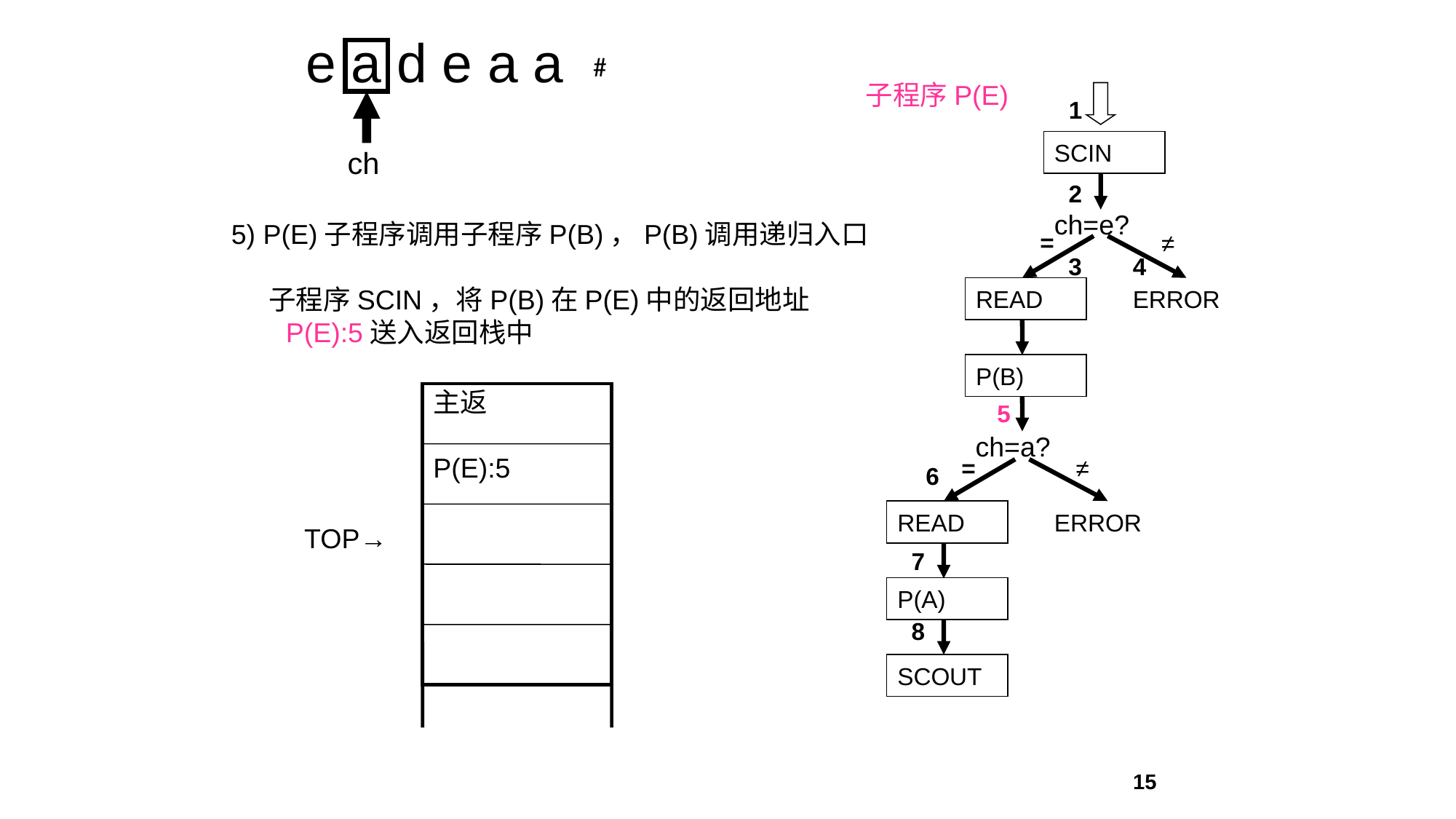

e a d e a a

ch
#
子程序P(E)

1
SCIN
2

ch=e?
=
≠

3
4
READ
ERROR

P(B)
5

ch=a?
=
≠
6

READ
ERROR
7

P(A)
8

SCOUT
5) P(E)子程序调用子程序P(B)，P(B)调用递归入口
     子程序SCIN，将P(B)在P(E)中的返回地址P(E):5送入返回栈中
主返

P(E):5

TOP→

15